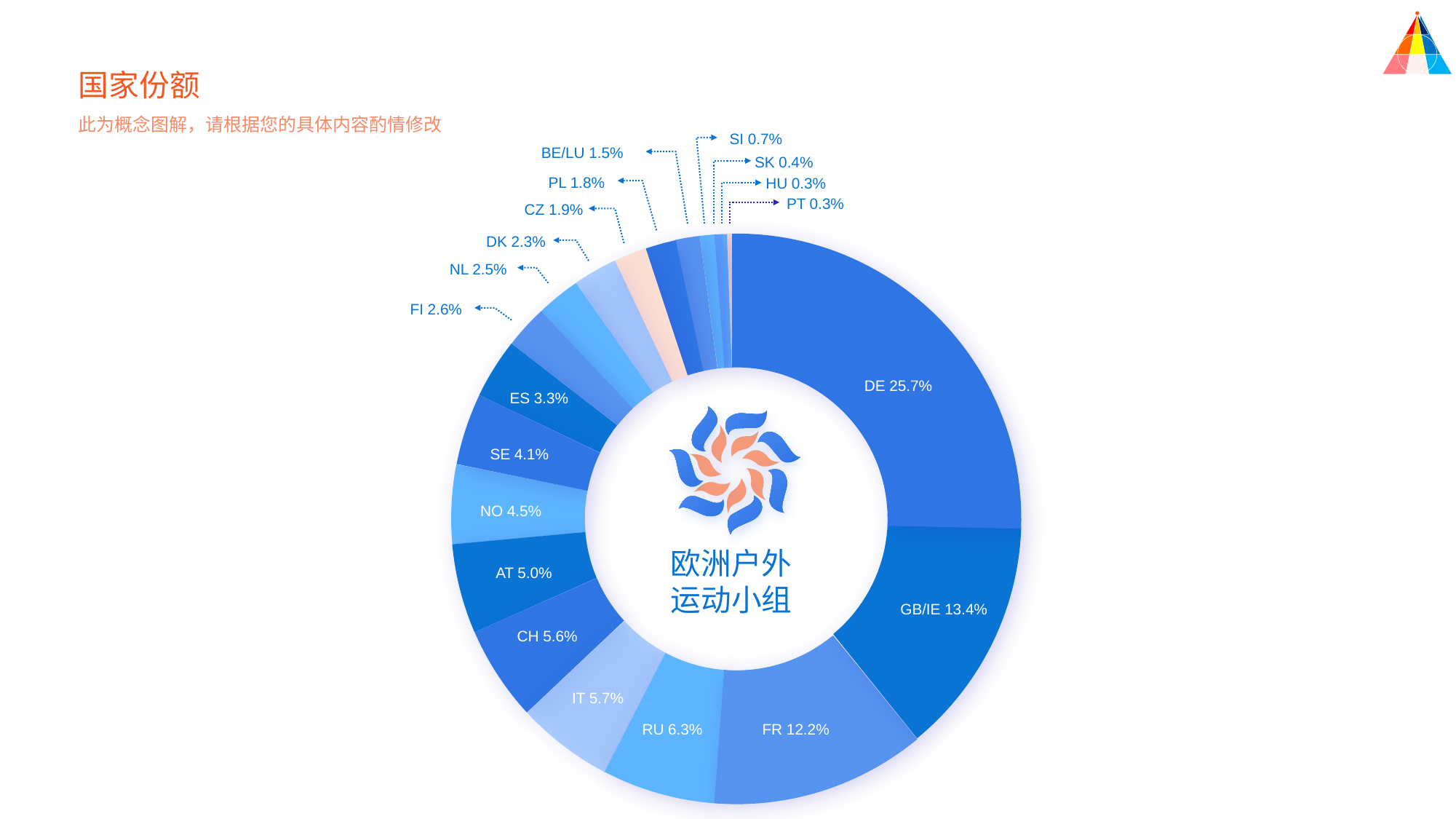

国家份额
此为概念图解，请根据您的具体内容酌情修改
SI 0.7%

BE/LU 1.5%
SK 0.4%

PL 1.8%
HU 0.3%
PT 0.3%
CZ 1.9%

DK 2.3%

NL 2.5%

FI 2.6%

DE 25.7%
ES 3.3%

SE 4.1%

NO 4.5%

欧洲户外
运动小组
AT 5.0%

GB/IE 13.4%
CH 5.6%

IT 5.7%
RU 6.3%
FR 12.2%